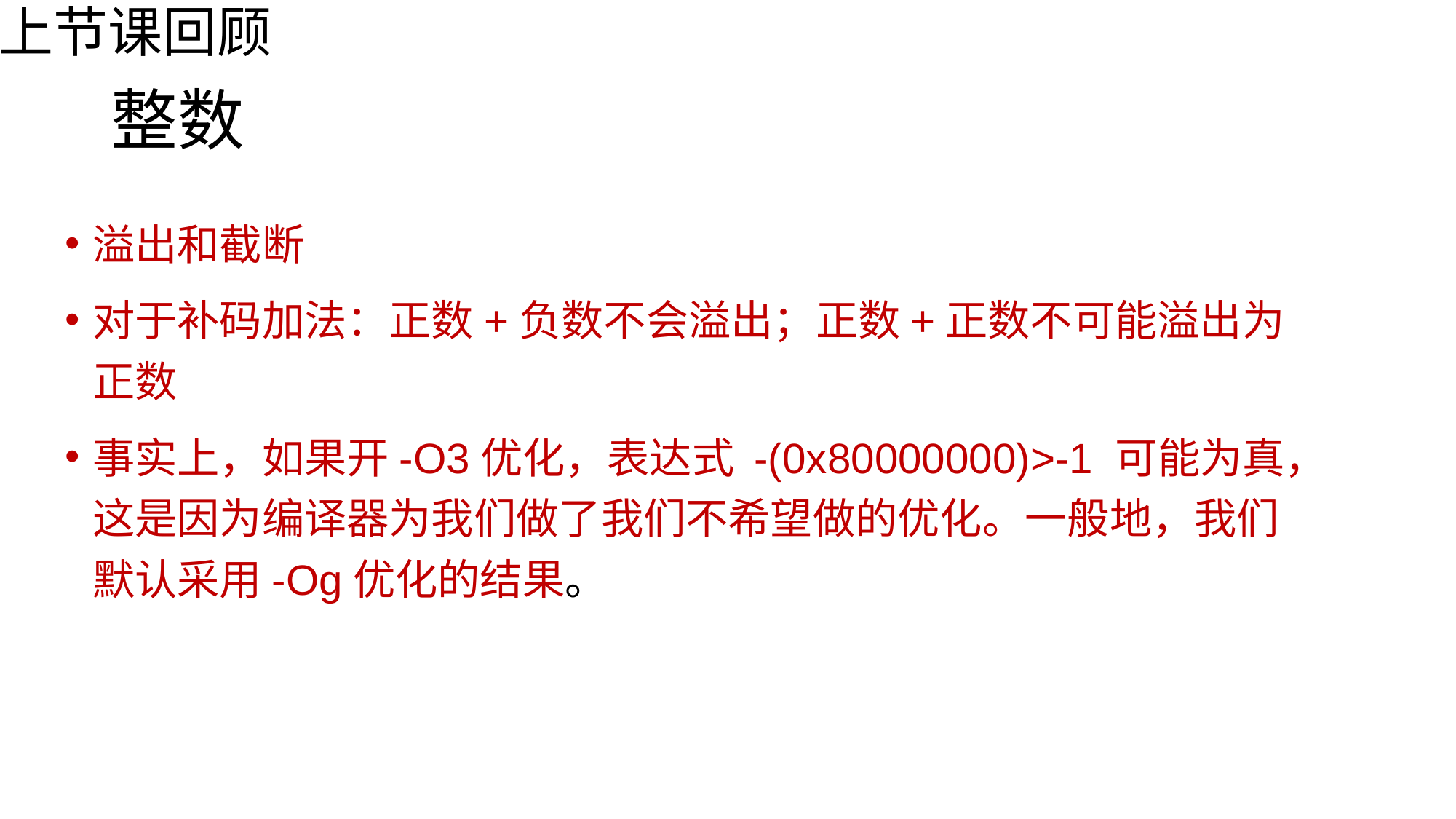

上节课回顾
# 整数
溢出和截断
对于补码加法：正数+负数不会溢出；正数+正数不可能溢出为正数
事实上，如果开-O3优化，表达式 -(0x80000000)>-1 可能为真，这是因为编译器为我们做了我们不希望做的优化。一般地，我们默认采用-Og优化的结果。